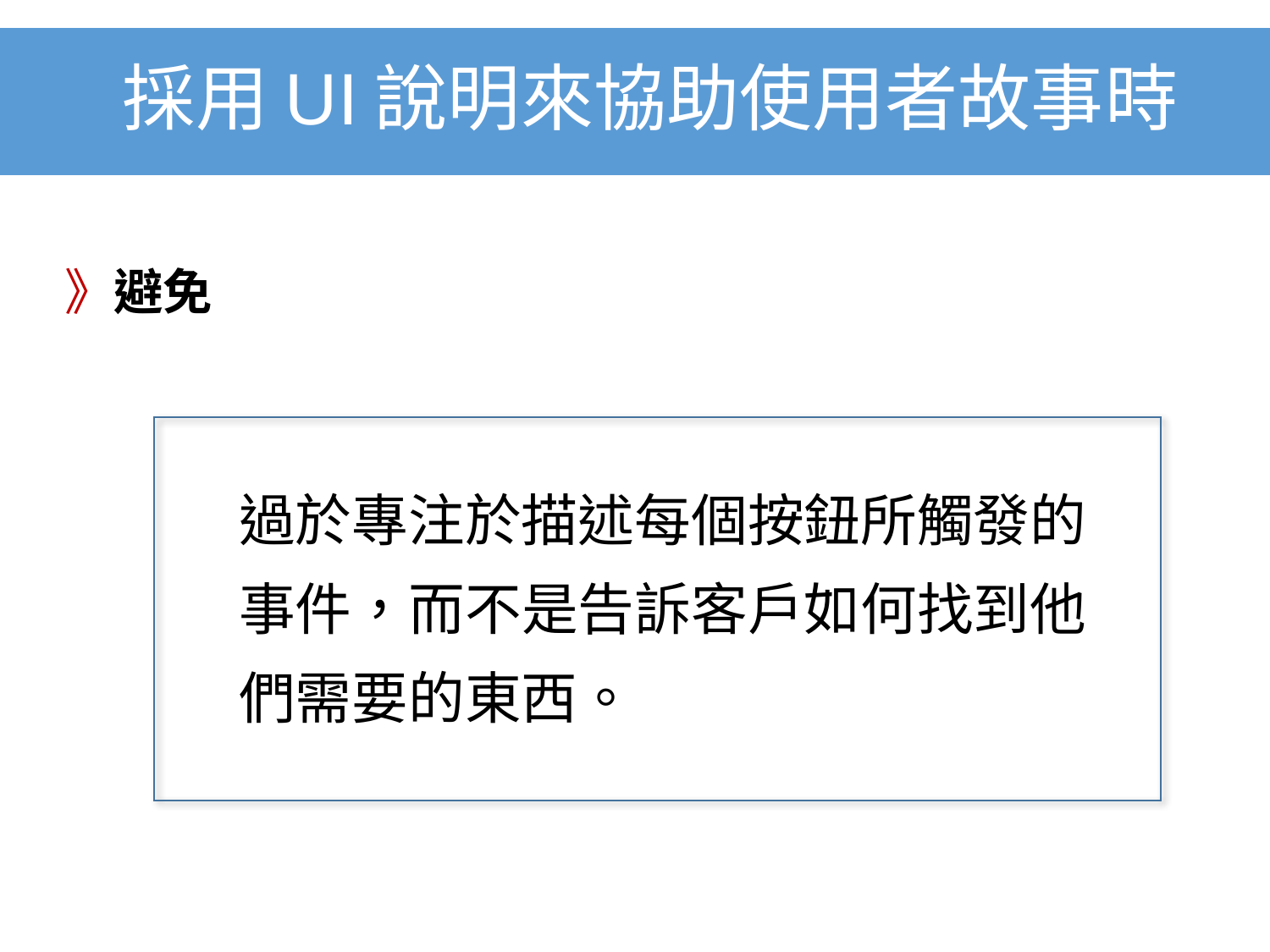

# 採用UI說明來協助使用者故事時
》避免

過於專注於描述每個按鈕所觸發的
事件，而不是告訴客戶如何找到他
們需要的東西。